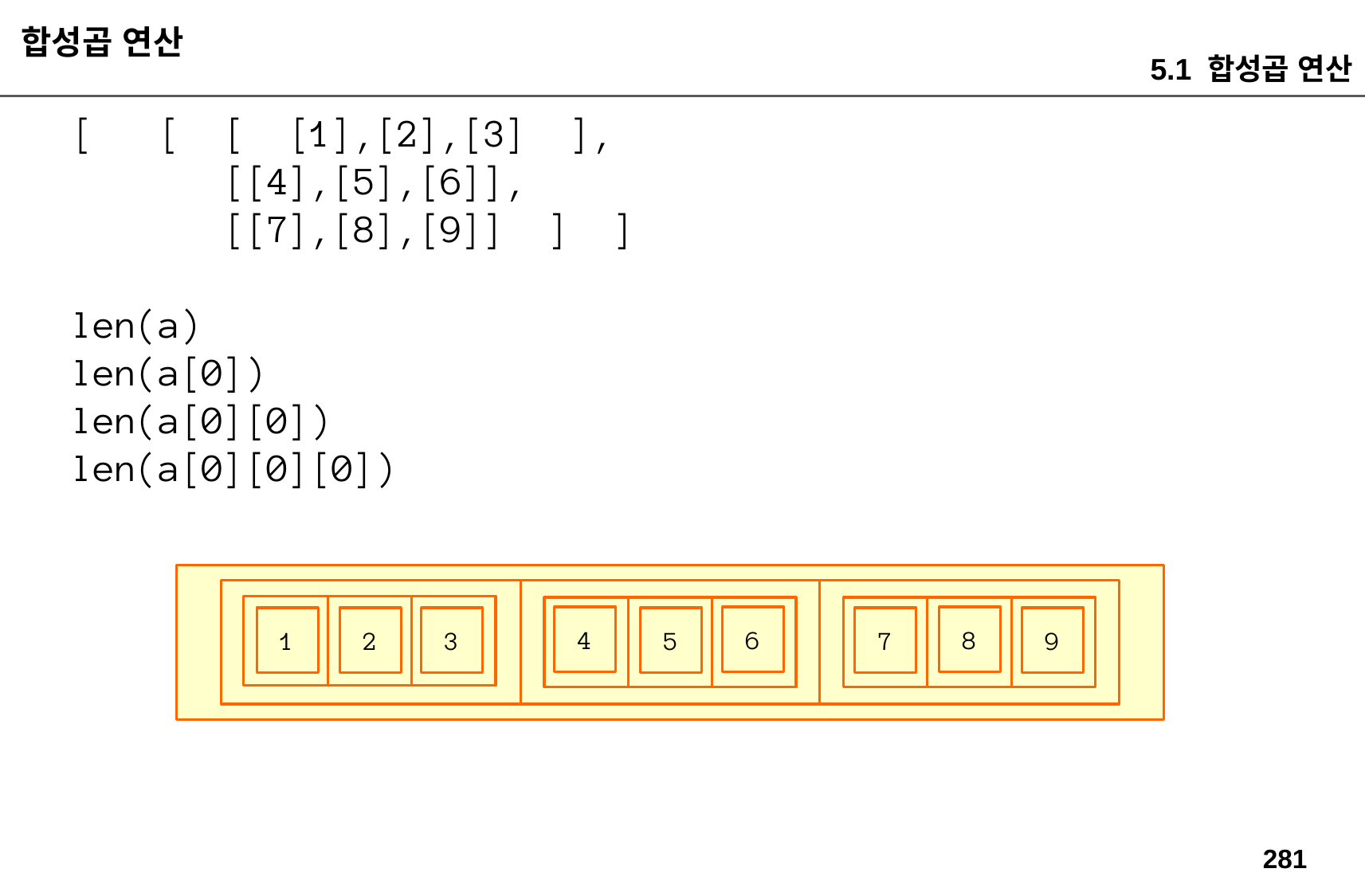

합성곱 연산
5.1 합성곱 연산
[   [  [  [1],[2],[3]  ],
       [[4],[5],[6]],
       [[7],[8],[9]]  ]  ]

len(a)
len(a[0])
len(a[0][0])
len(a[0][0][0])

6
8
4
5
7
9
3
2
1